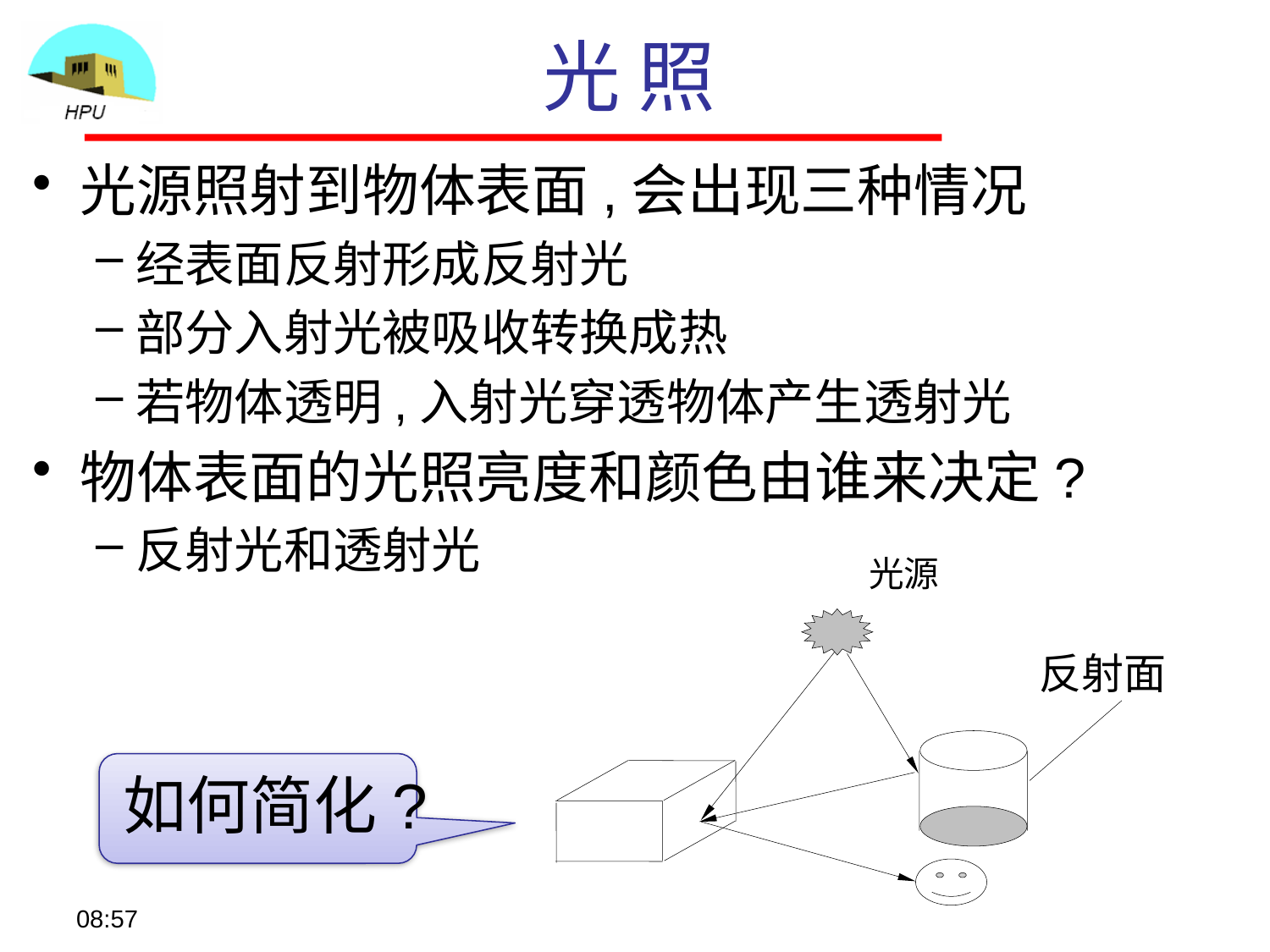

# 光 照
光源照射到物体表面,会出现三种情况
经表面反射形成反射光
部分入射光被吸收转换成热
若物体透明,入射光穿透物体产生透射光
物体表面的光照亮度和颜色由谁来决定?
反射光和透射光

光源

反射面

如何简化?
08:57